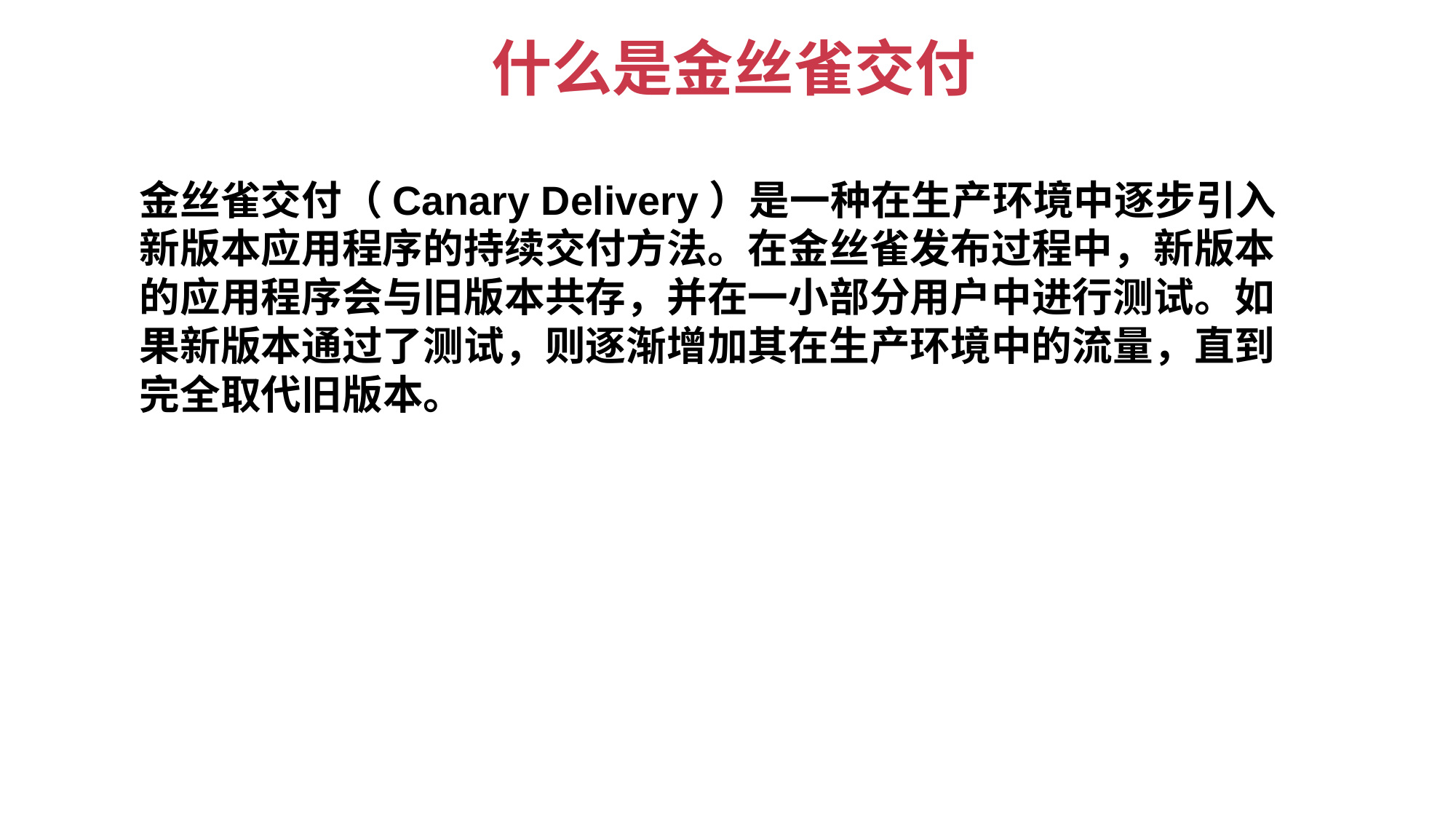

什么是金丝雀交付
金丝雀交付（Canary Delivery）是一种在生产环境中逐步引入新版本应用程序的持续交付方法。在金丝雀发布过程中，新版本的应用程序会与旧版本共存，并在一小部分用户中进行测试。如果新版本通过了测试，则逐渐增加其在生产环境中的流量，直到完全取代旧版本。